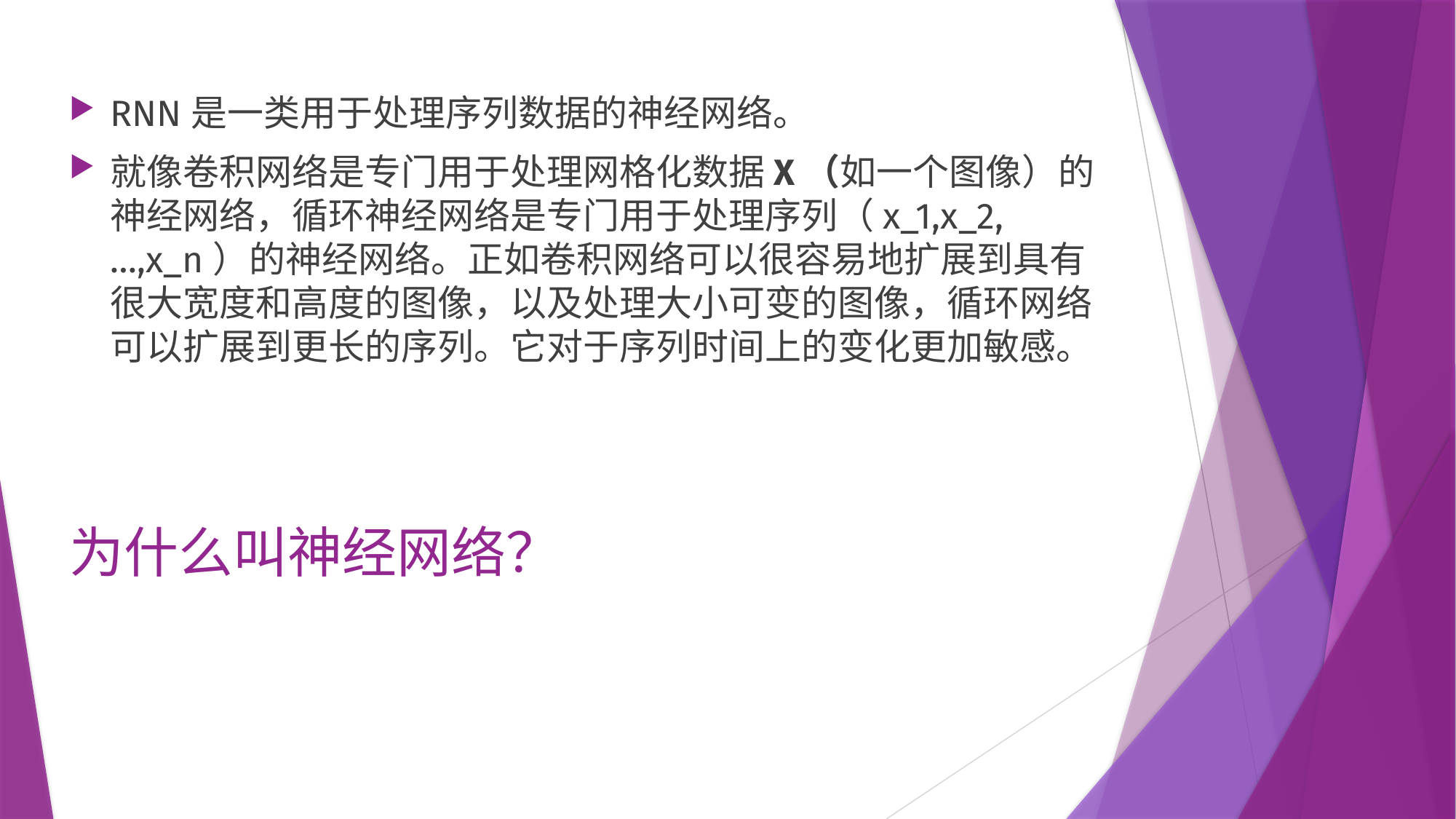

RNN是一类用于处理序列数据的神经网络。
就像卷积网络是专门用于处理网格化数据X（如一个图像）的神经网络，循环神经网络是专门用于处理序列（x_1,x_2,…,x_n）的神经网络。正如卷积网络可以很容易地扩展到具有很大宽度和高度的图像，以及处理大小可变的图像，循环网络可以扩展到更长的序列。它对于序列时间上的变化更加敏感。

# 为什么叫神经网络？